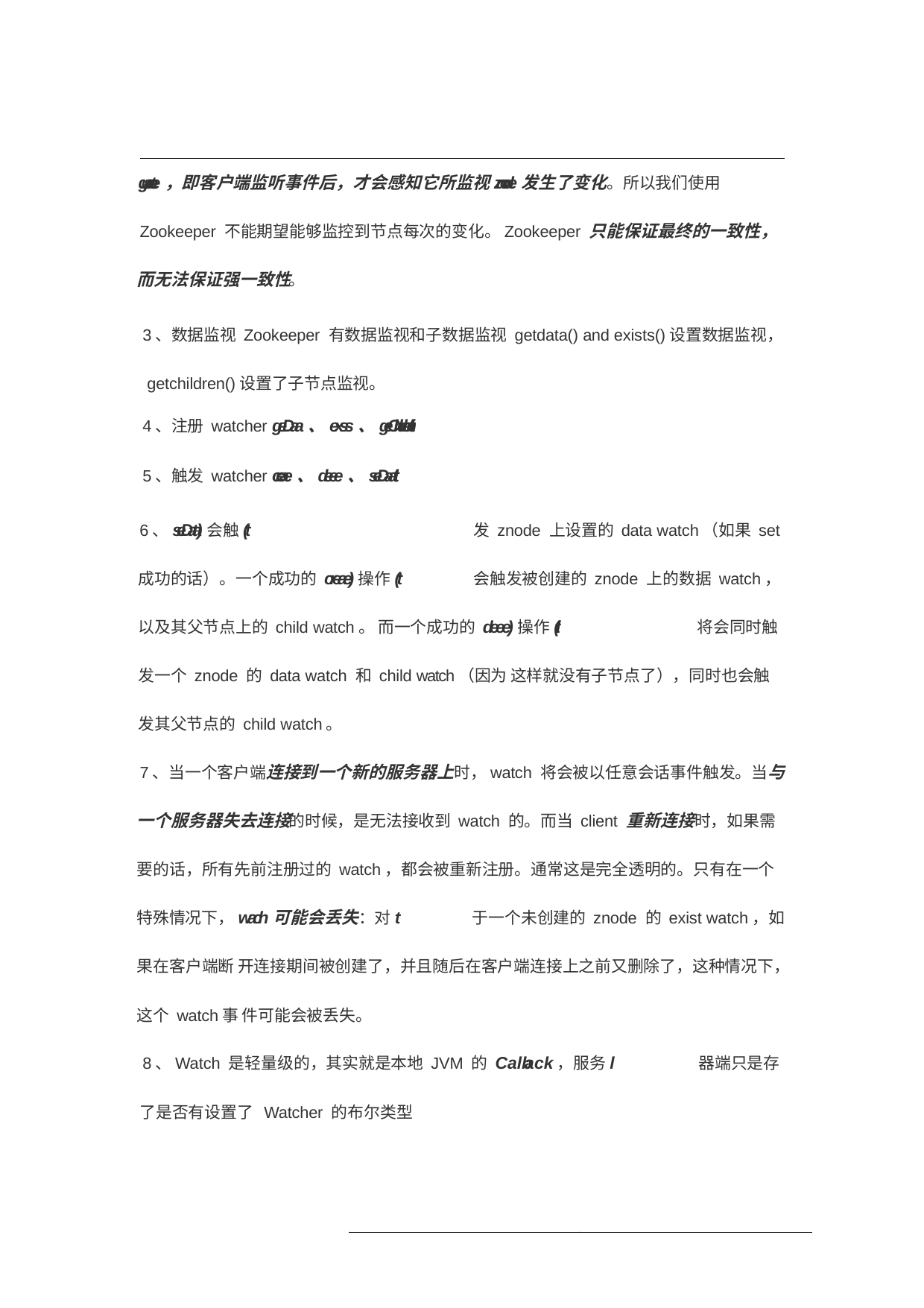

guarantee，即客户端监听事件后，才会感知它所监视znode发生了变化。所以我们使用
Zookeeper 不能期望能够监控到节点每次的变化。Zookeeper 只能保证最终的一致性，而无法保证强一致性 。
3、数据监视 Zookeeper 有数据监视和子数据监视 getdata() and exists()设置数据监视，  getchildren()设置了子节点监视。

4、注册 watcher geDaa、exss、geChldrenittitt

5、触发 watcher creae、deee、seDaatttlt
6、seData)会触(t		发 znode 上设置的 data watch（如果 set 成功的话）。一个成功的 creae)操作(t	会触发被创建的 znode 上的数据 watch，以及其父节点上的 child watch。 而一个成功的 deee)操作(tl		将会同时触发一个 znode 的 data watch 和 child watch（因为 这样就没有子节点了），同时也会触发其父节点的 child watch。
7、当一个客户端连接到一个新的服务器上时，watch 将会被以任意会话事件触发。当与一个服务器失去连接 的时候，是无法接收到 watch 的。而当 client 重新连接时，如果需要的话，所有先前注册过的 watch，都会被重新注册。通常这是完全透明的。只有在一个特殊情况下，wach可能会丢失：对t	于一个未创建的 znode 的 exist watch，如果在客户端断 开连接期间被创建了，并且随后在客户端连接上之前又删除了，这种情况下，这个 watch事 件可能会被丢失。
8、Watch 是轻量级的，其实就是本地 JVM 的 Calback，服务l	器端只是存了是否有设置了  Watcher 的布尔类型